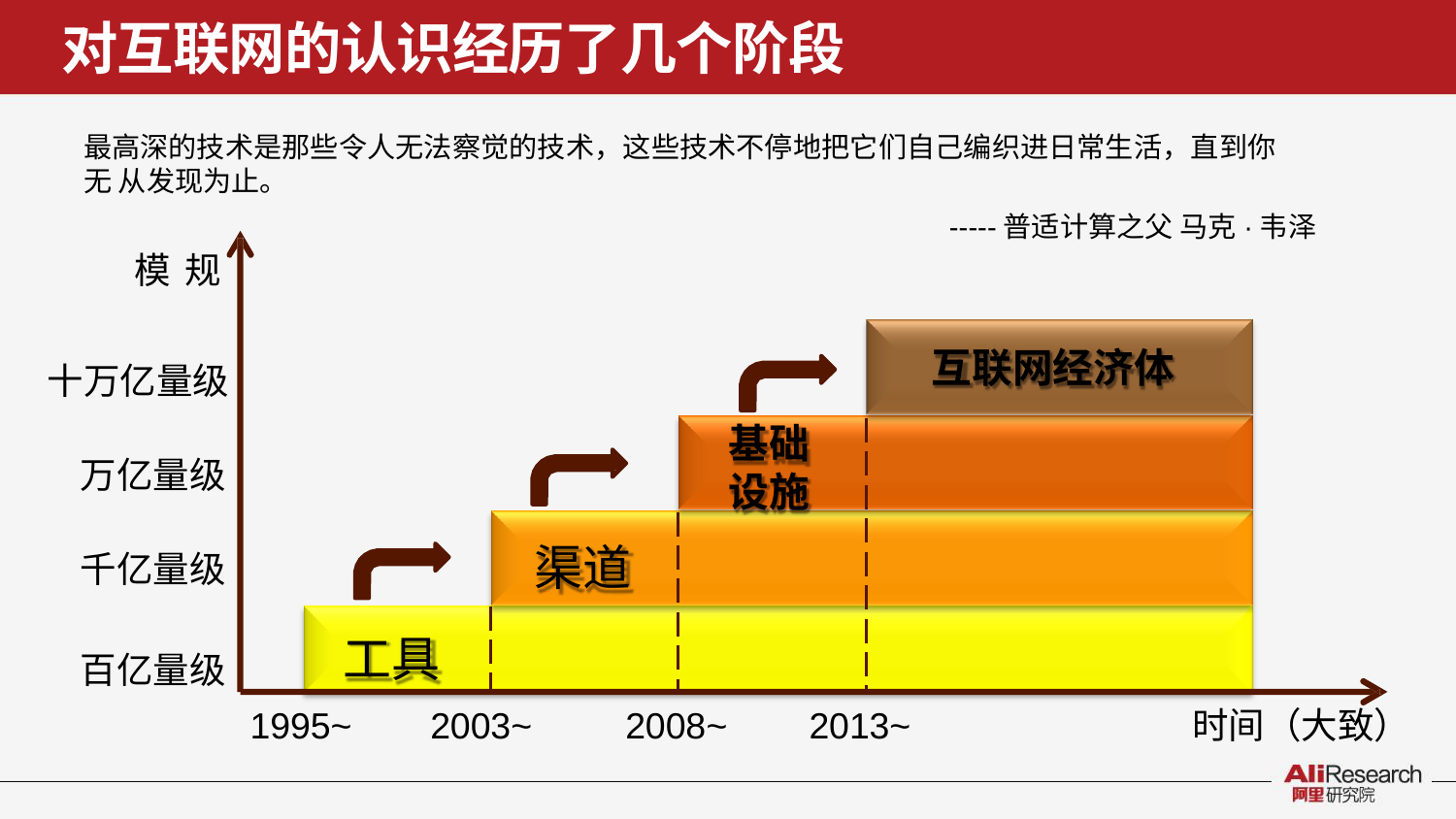

# 对互联网的认识经历了几个阶段
最高深的技术是那些令人无法察觉的技术，这些技术不停地把它们自己编织进日常生活，直到你无 从发现为止。
-----普适计算之父 马克·韦泽
模 规

互联网经济体

十万亿量级

基础 设施

万亿量级

渠道

千亿量级

工具
百亿量级

1995~
2003~
2008~
2013~
时间（大致）